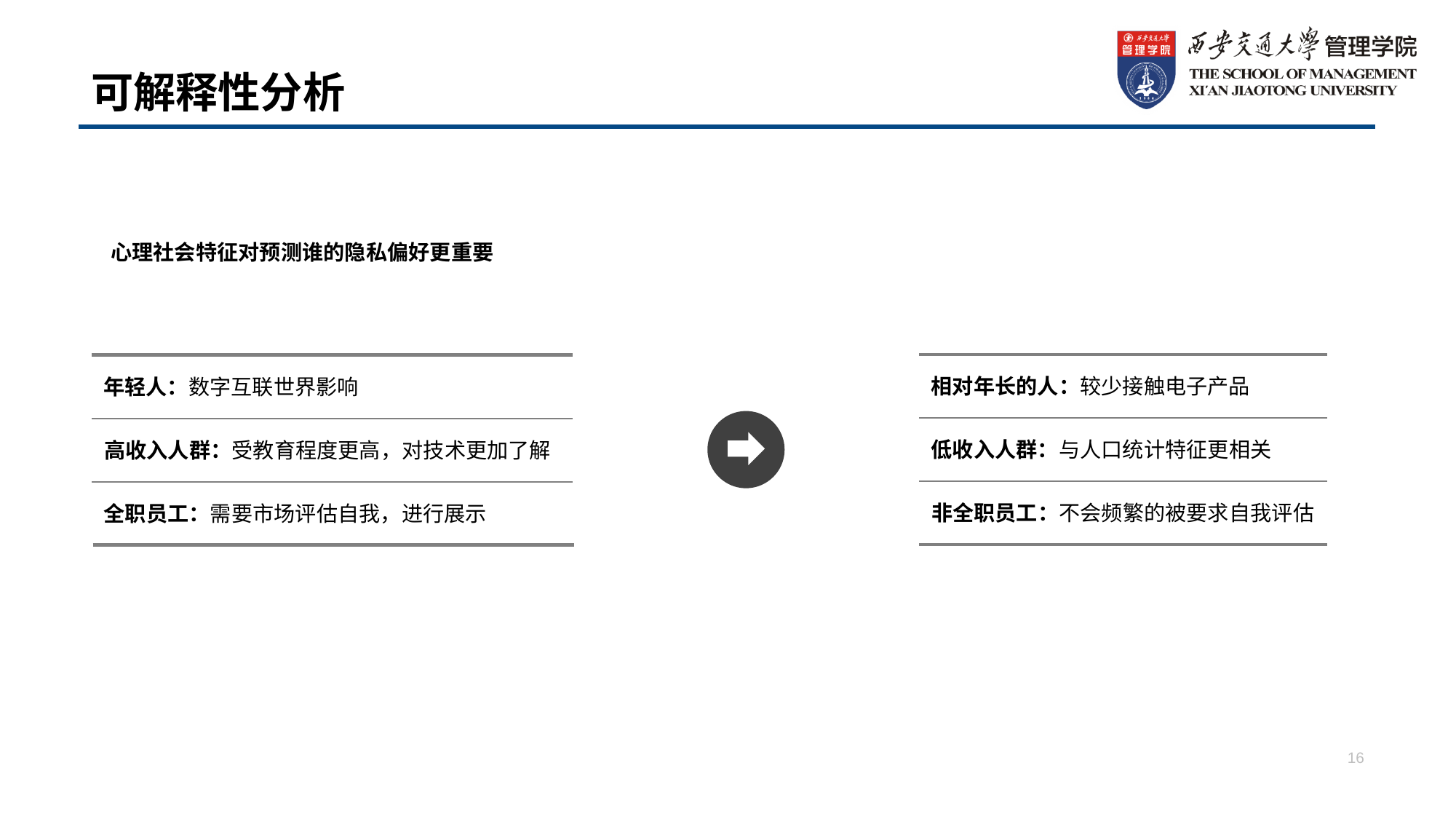

# 可解释性分析
心理社会特征对预测谁的隐私偏好更重要
相对年长的人：较少接触电子产品
低收入人群：与人口统计特征更相关
非全职员工：不会频繁的被要求自我评估
年轻人：数字互联世界影响
高收入人群：受教育程度更高，对技术更加了解
全职员工：需要市场评估自我，进行展示

16